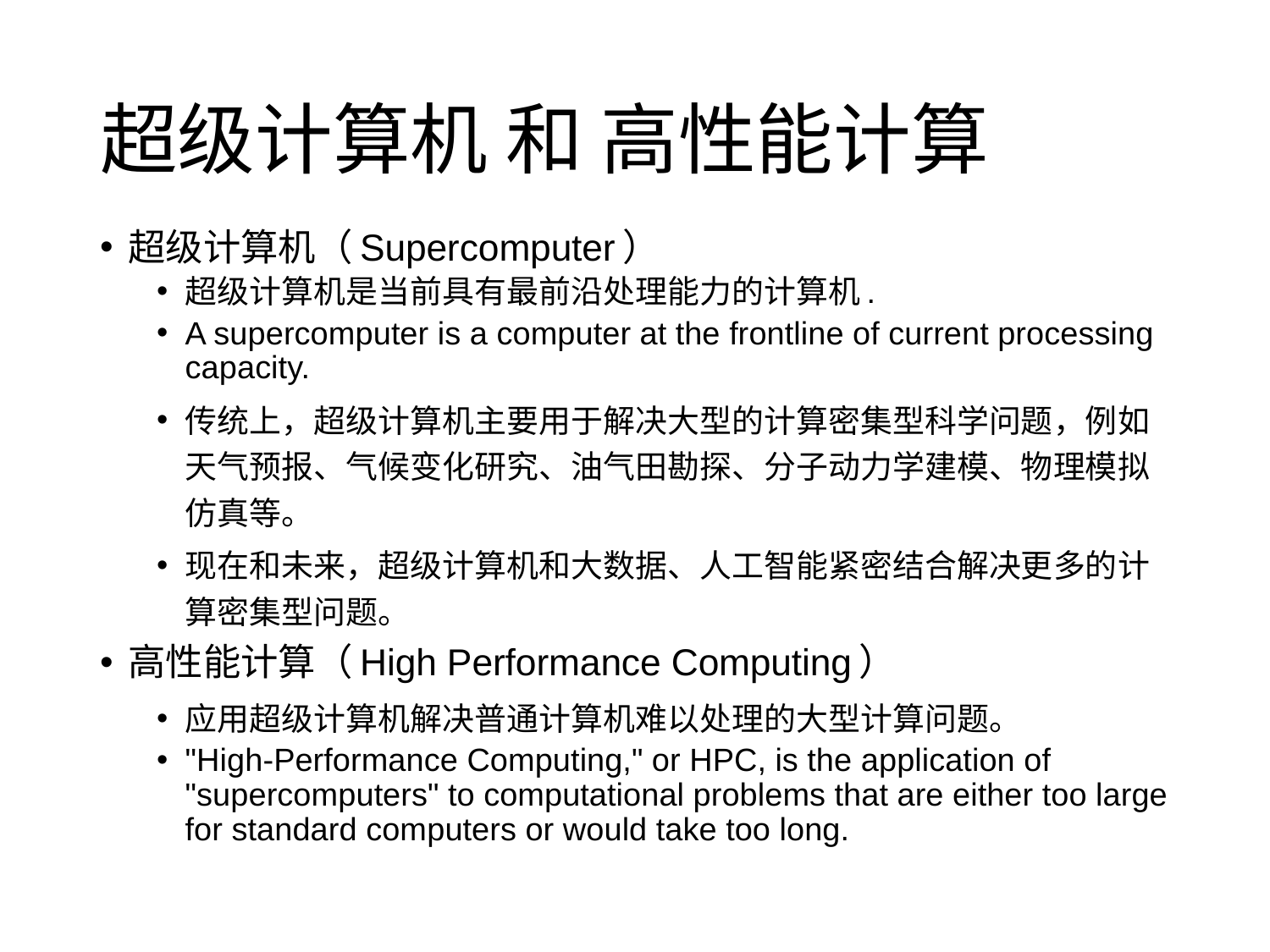

# 超级计算机 和 高性能计算
超级计算机（Supercomputer）
超级计算机是当前具有最前沿处理能力的计算机.
A supercomputer is a computer at the frontline of current processing capacity.
传统上，超级计算机主要用于解决大型的计算密集型科学问题，例如天气预报、气候变化研究、油气田勘探、分子动力学建模、物理模拟仿真等。
现在和未来，超级计算机和大数据、人工智能紧密结合解决更多的计算密集型问题。
高性能计算（High Performance Computing）
应用超级计算机解决普通计算机难以处理的大型计算问题。
"High-Performance Computing," or HPC, is the application of "supercomputers" to computational problems that are either too large for standard computers or would take too long.